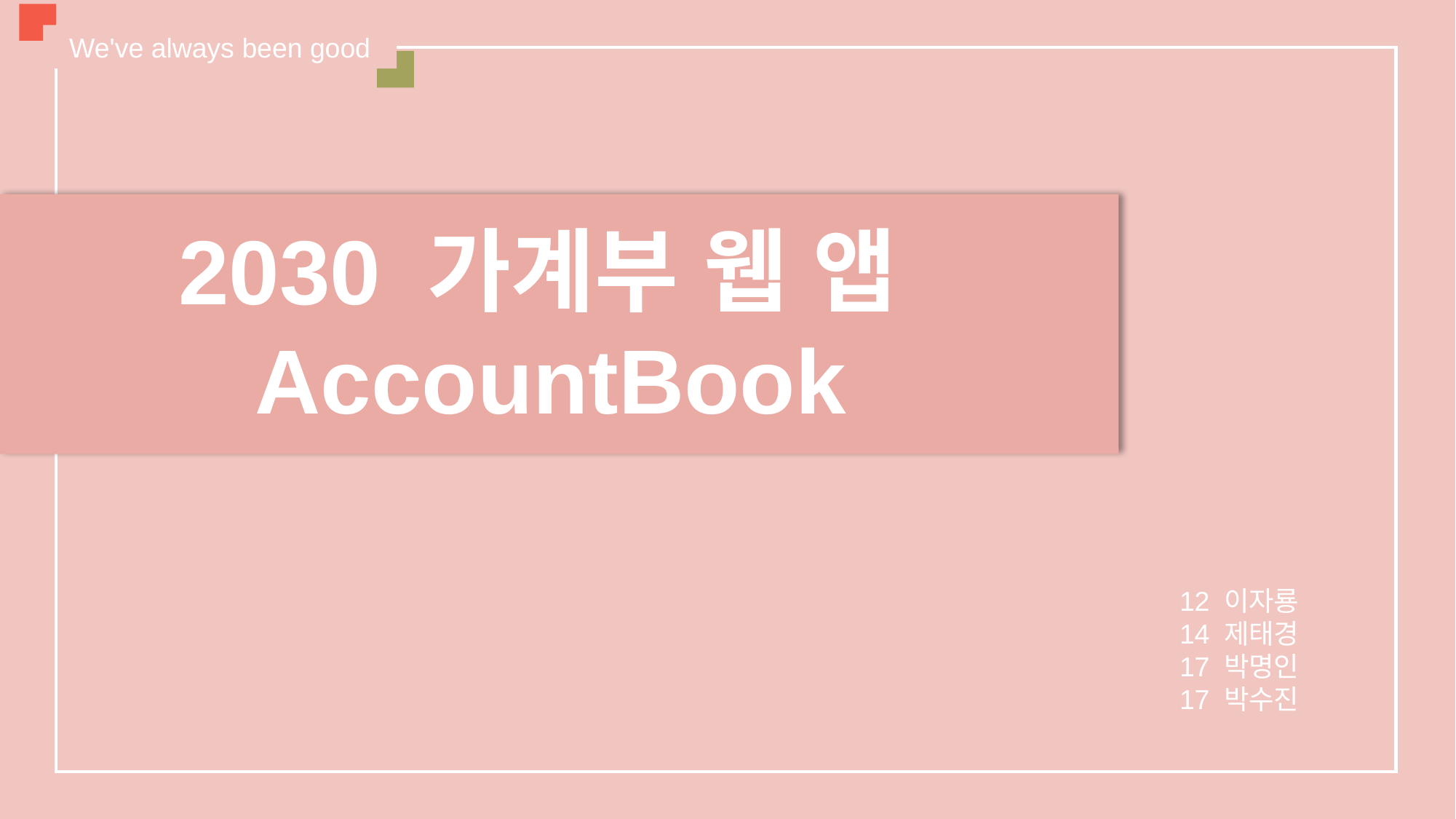

We've always been good

2030 가계부 웹 앱
AccountBook
12 이자룡
14 제태경
17 박명인
17 박수진